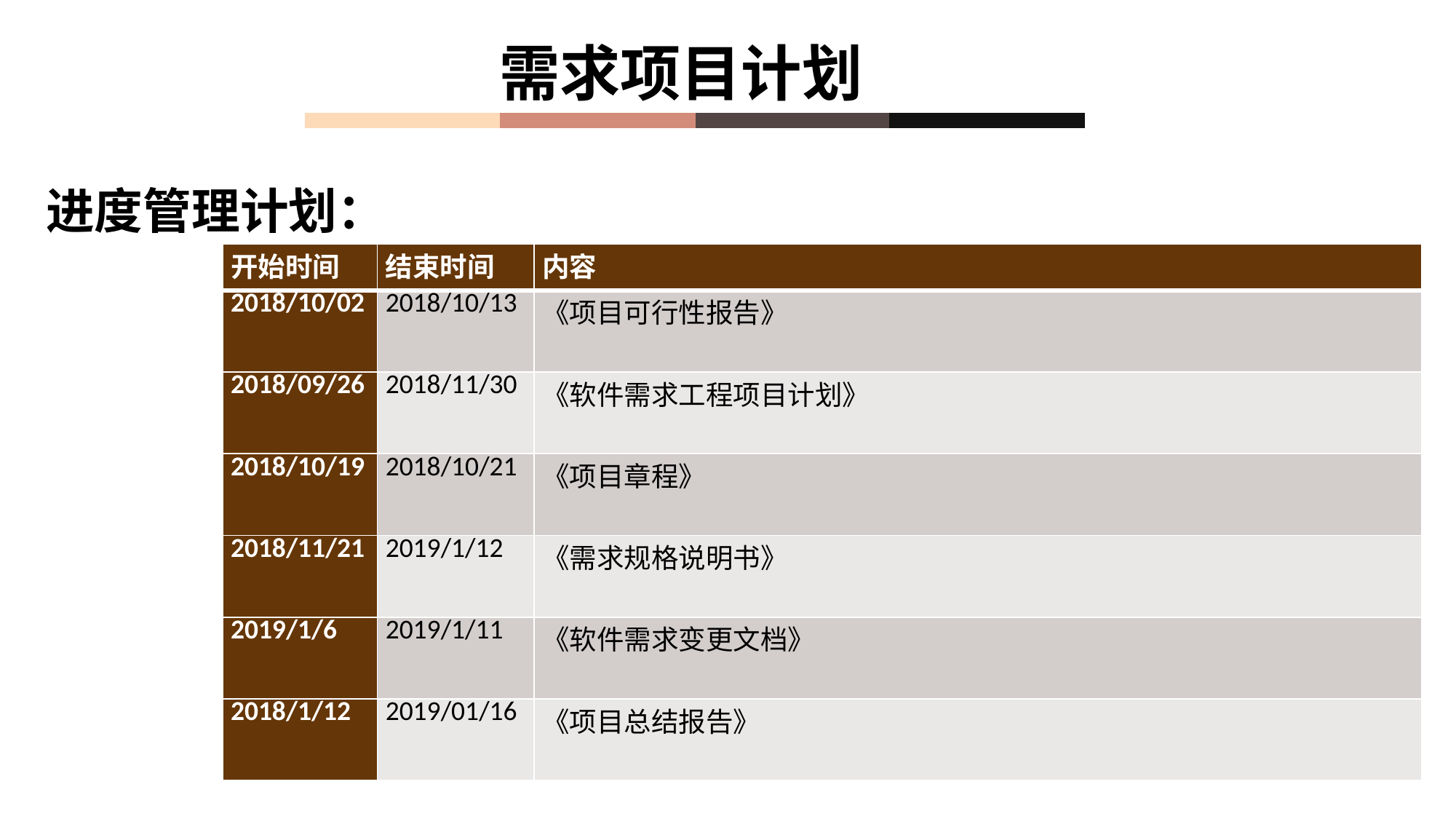

需求项目计划
进度管理计划：
| 开始时间 | 结束时间 | 内容 |
| --- | --- | --- |
| 2018/10/02 | 2018/10/13 | 《项目可行性报告》 |
| 2018/09/26 | 2018/11/30 | 《软件需求工程项目计划》 |
| 2018/10/19 | 2018/10/21 | 《项目章程》 |
| 2018/11/21 | 2019/1/12 | 《需求规格说明书》 |
| 2019/1/6 | 2019/1/11 | 《软件需求变更文档》 |
| 2018/1/12 | 2019/01/16 | 《项目总结报告》 |